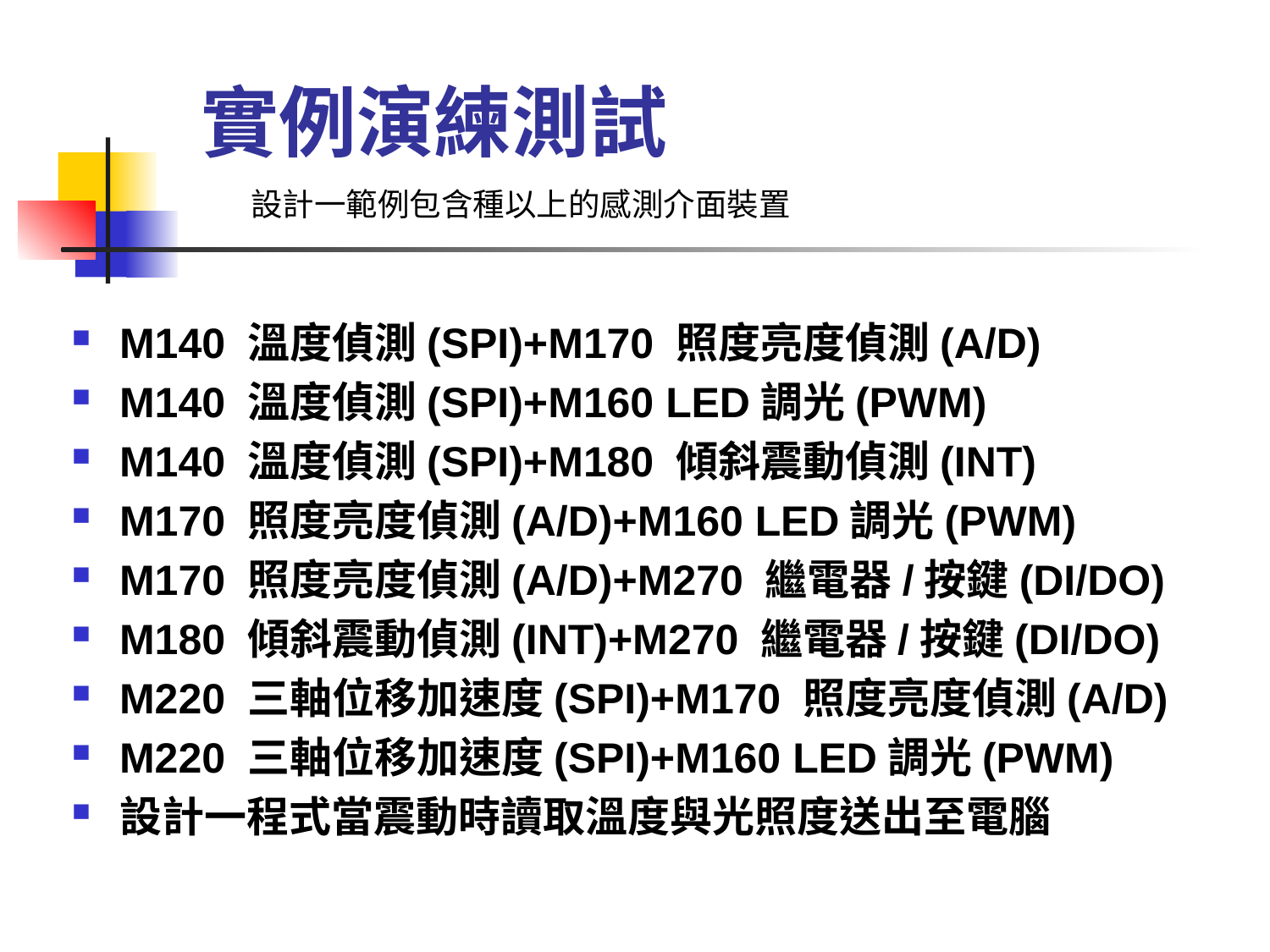

# 實例演練測試
設計一範例包含種以上的感測介面裝置
M140 溫度偵測(SPI)+M170 照度亮度偵測(A/D)
M140 溫度偵測(SPI)+M160 LED調光(PWM)
M140 溫度偵測(SPI)+M180 傾斜震動偵測(INT)
M170 照度亮度偵測(A/D)+M160 LED調光(PWM)
M170 照度亮度偵測(A/D)+M270 繼電器/按鍵(DI/DO)
M180 傾斜震動偵測(INT)+M270 繼電器/按鍵(DI/DO)
M220 三軸位移加速度(SPI)+M170 照度亮度偵測(A/D)
M220 三軸位移加速度(SPI)+M160 LED調光(PWM)
設計一程式當震動時讀取溫度與光照度送出至電腦